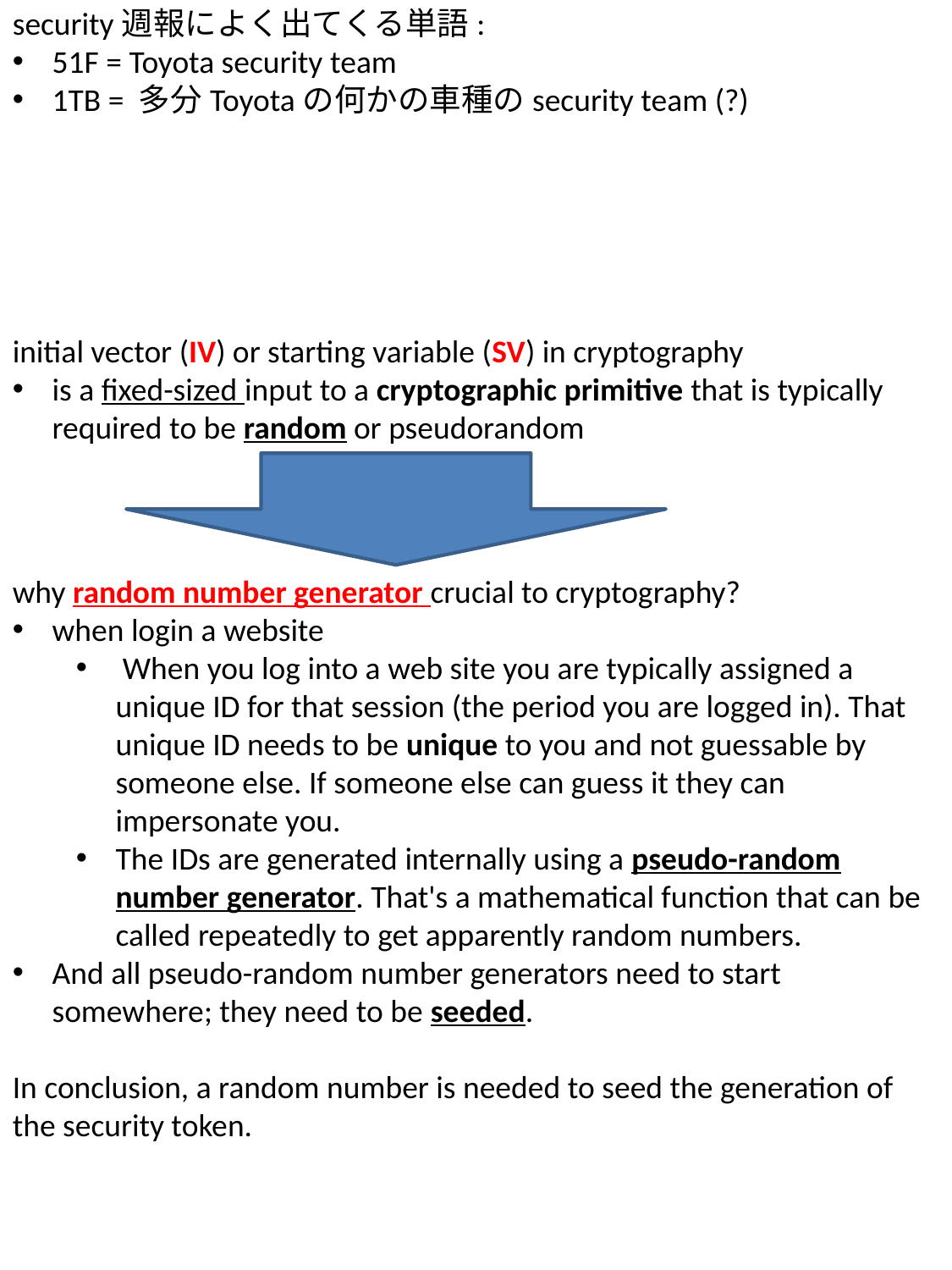

security週報によく出てくる単語:
51F = Toyota security team
1TB = 多分Toyotaの何かの車種のsecurity team (?)
initial vector (IV) or starting variable (SV) in cryptography
is a fixed-sized input to a cryptographic primitive that is typically required to be random or pseudorandom
an example of how IV works in Python:
>>> import random
>>> random.seed(1)
>>> for i in range(5):
...     print '%04.3f' % random.random()
...
0.134
0.847
0.764
0.255
0.495
>>> random.seed(1)
>>> for i in range(5):
...     print '%04.3f' % random.random()
...
0.134
0.847
0.764
0.255
0.495
>>> for i in range(5):
...     print '%04.3f' % random.random()
...
0.449
0.652
0.789
0.094
0.028
>>>
注意:在SSL传session key的时候，同时也会传IV，确保两边有相同的IV，用相同的random generator的话，可确保session key的变更
从新定义seed (IV)之后，生成的随机数相同
若不从新定义seed(IV)，则生成的随机数

why random number generator crucial to cryptography?
when login a website
 When you log into a web site you are typically assigned a unique ID for that session (the period you are logged in). That unique ID needs to be unique to you and not guessable by someone else. If someone else can guess it they can impersonate you.
The IDs are generated internally using a pseudo-random number generator. That's a mathematical function that can be called repeatedly to get apparently random numbers.
And all pseudo-random number generators need to start somewhere; they need to be seeded.

In conclusion, a random number is needed to seed the generation of the security token.